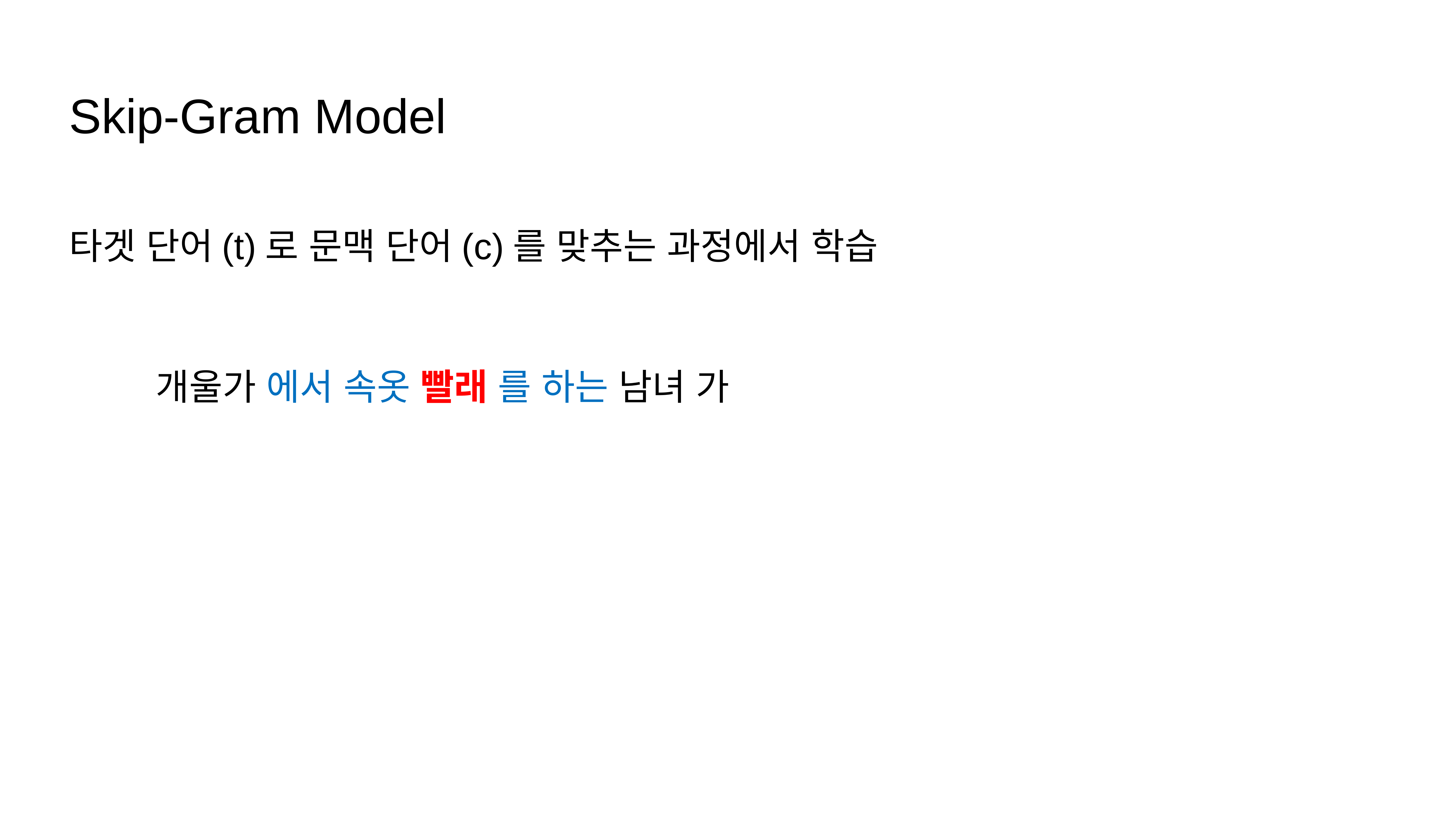

Skip-Gram Model
타겟 단어(t)로 문맥 단어(c)를 맞추는 과정에서 학습

개울가 에서 속옷 빨래 를 하는 남녀 가